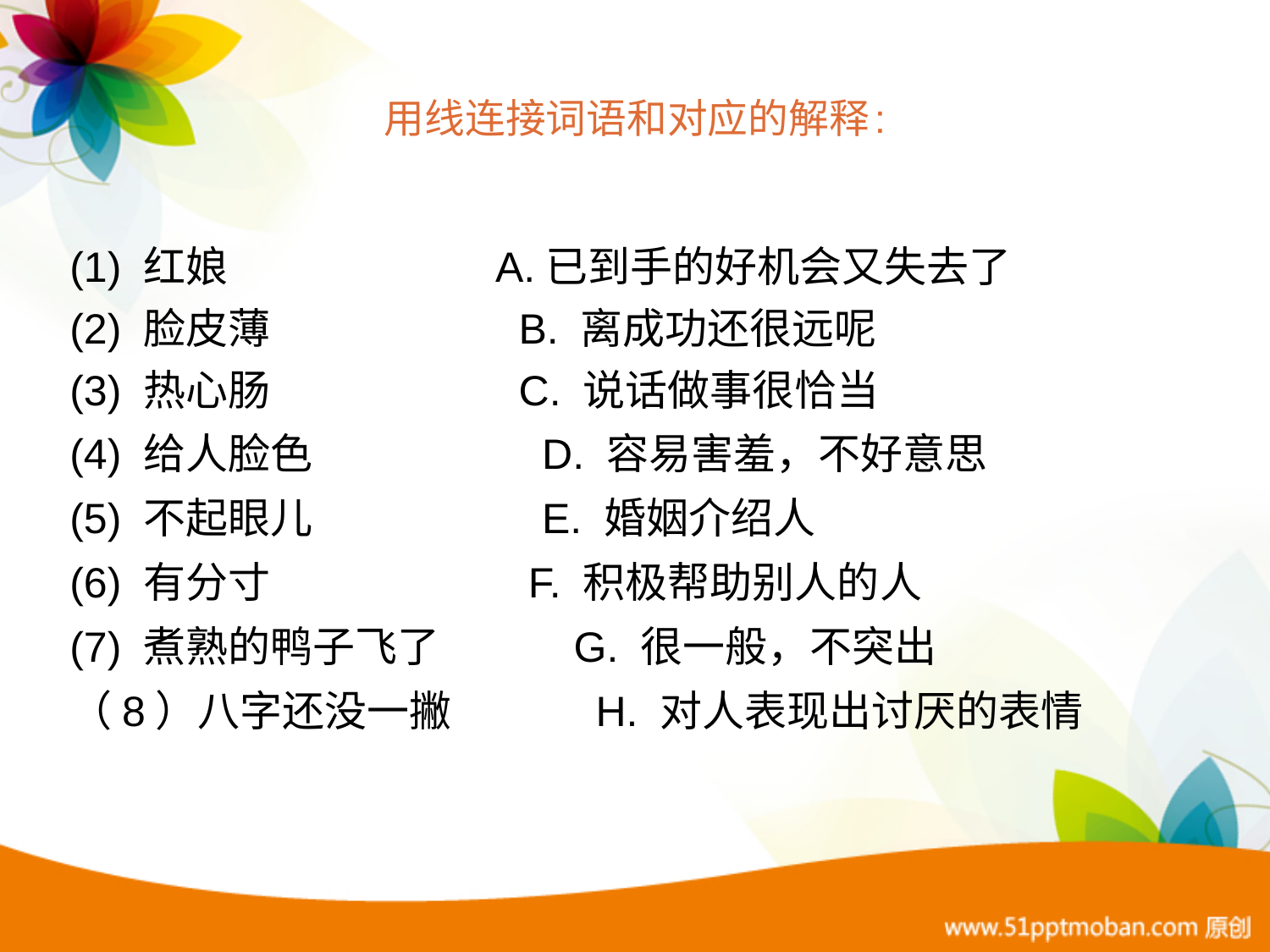

# 用线连接词语和对应的解释:
(1) 红娘                           A.已到手的好机会又失去了
(2) 脸皮薄                         B. 离成功还很远呢
(3) 热心肠                         C. 说话做事很恰当
(4) 给人脸色                       D. 容易害羞，不好意思
(5) 不起眼儿                       E. 婚姻介绍人
(6) 有分寸                          F. 积极帮助别人的人
(7) 煮熟的鸭子飞了             G. 很一般，不突出
（8）八字还没一撇              H. 对人表现出讨厌的表情